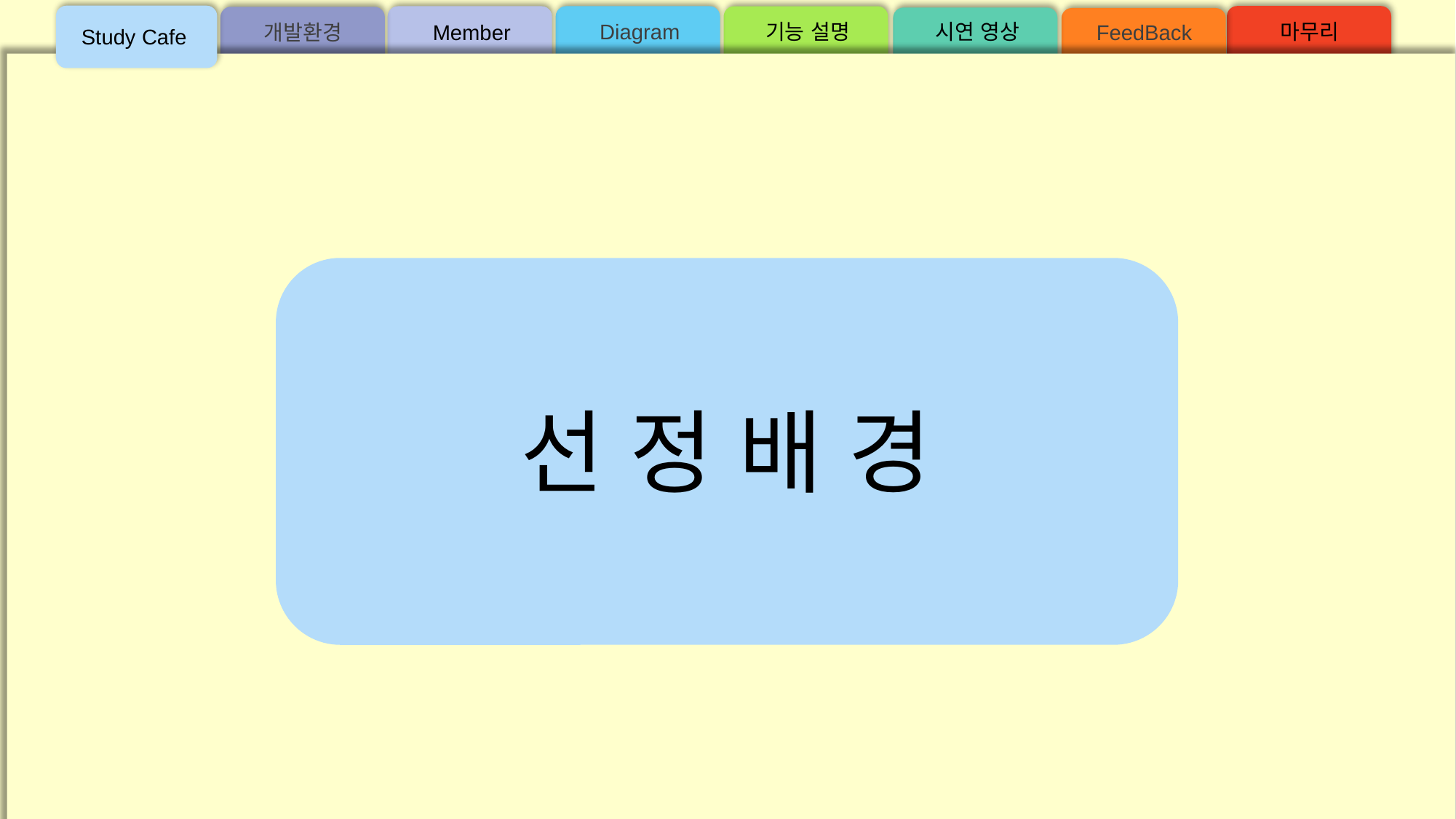

기능 설명
마무리
시연 영상
Diagram
FeedBack
Member
개발환경
Study Cafe

선 정 배 경